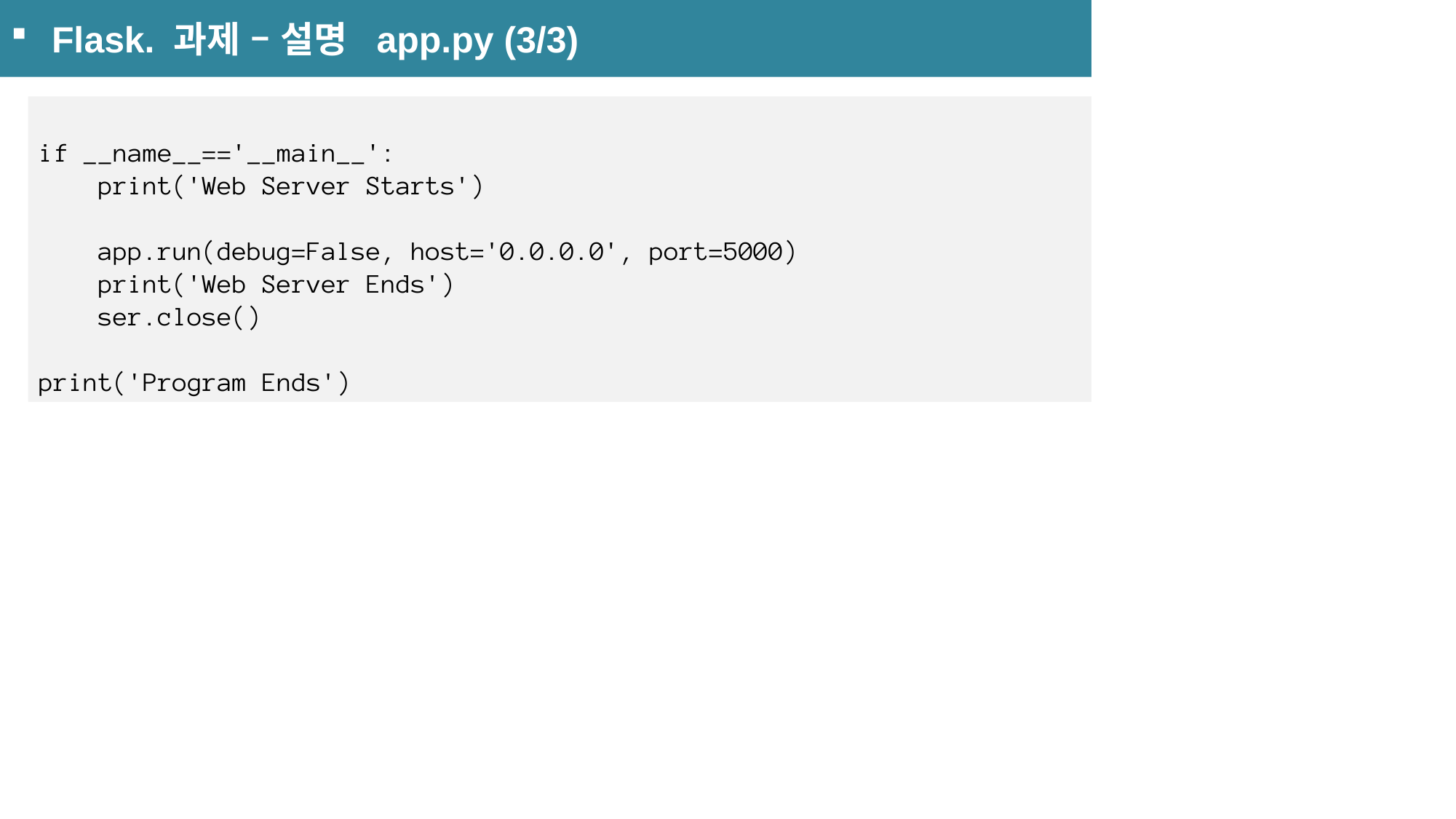

Flask. 과제 – 설명  app.py (3/3)

if __name__=='__main__':
    print('Web Server Starts')
    app.run(debug=False, host='0.0.0.0', port=5000)
    print('Web Server Ends')
    ser.close()
print('Program Ends')